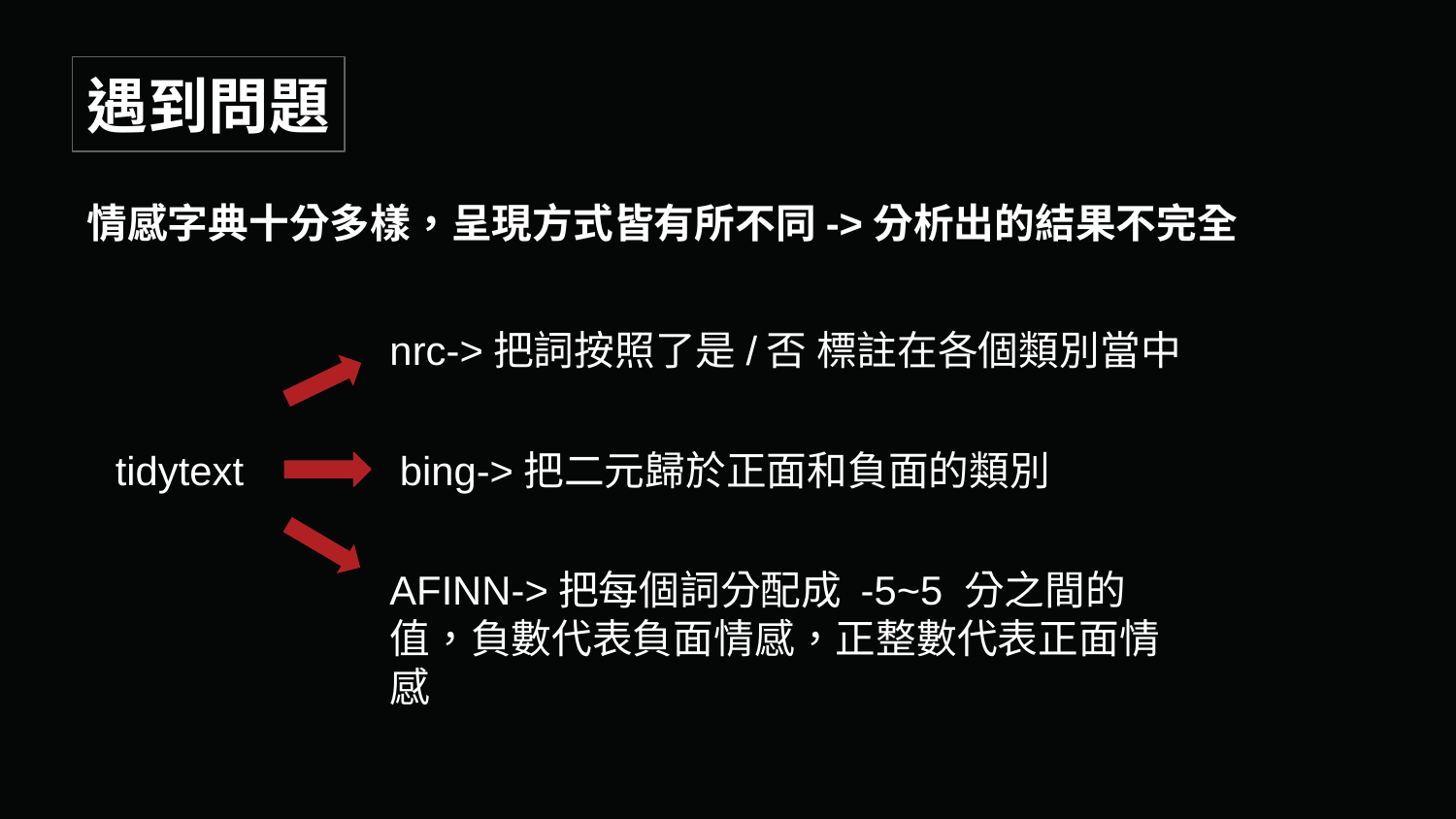

遇到問題
情感字典十分多樣，呈現方式皆有所不同->分析出的結果不完全
nrc->把詞按照了是/否 標註在各個類別當中

tidytext
bing->把二元歸於正面和負面的類別

AFINN->把每個詞分配成 -5~5 分之間的值，負數代表負面情感，正整數代表正面情感